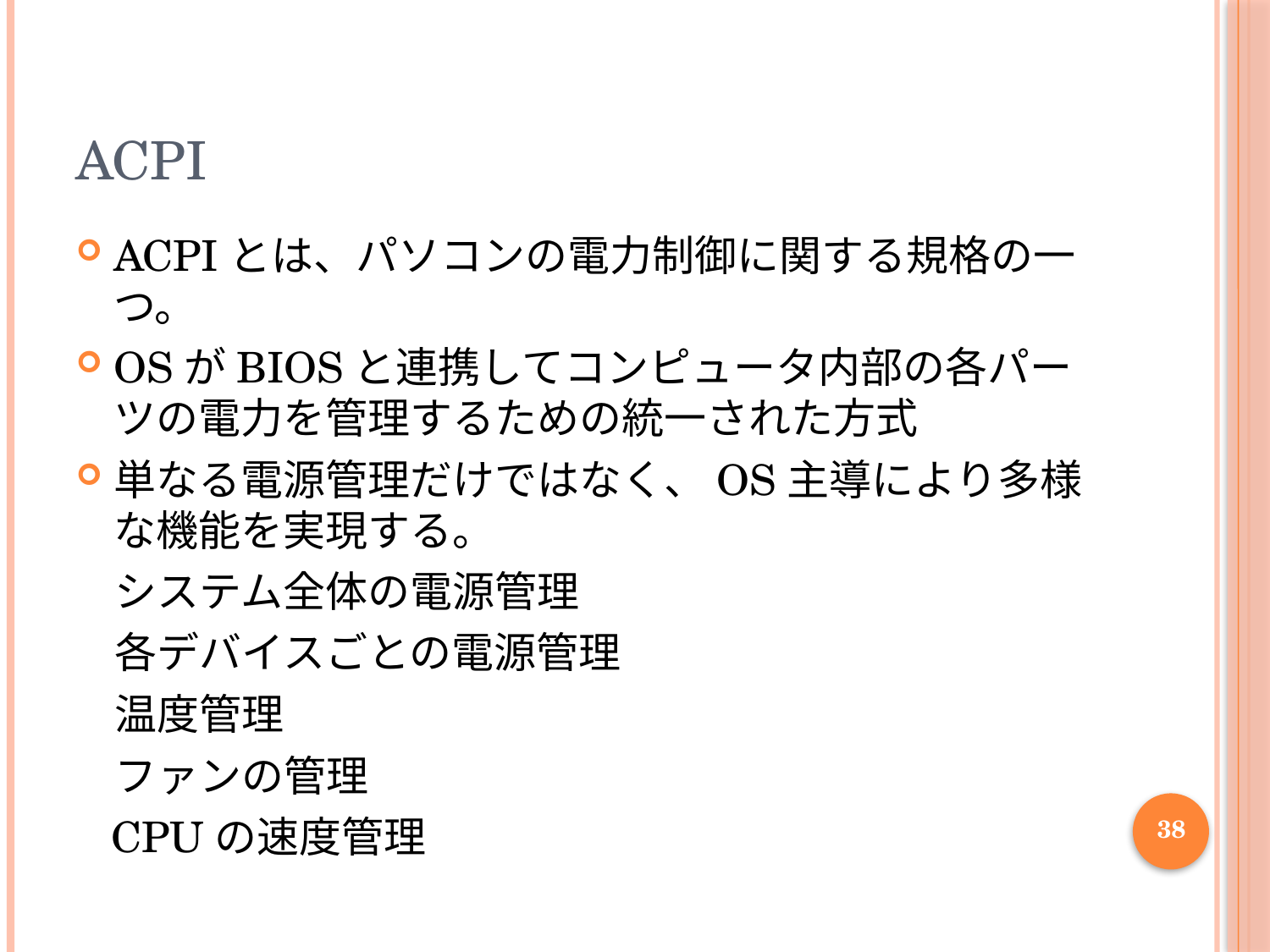

# ACPI
ACPIとは、パソコンの電力制御に関する規格の一つ。
OSがBIOSと連携してコンピュータ内部の各パーツの電力を管理するための統一された方式
単なる電源管理だけではなく、OS主導により多様な機能を実現する。
   システム全体の電源管理
   各デバイスごとの電源管理
   温度管理
   ファンの管理
   CPUの速度管理

38